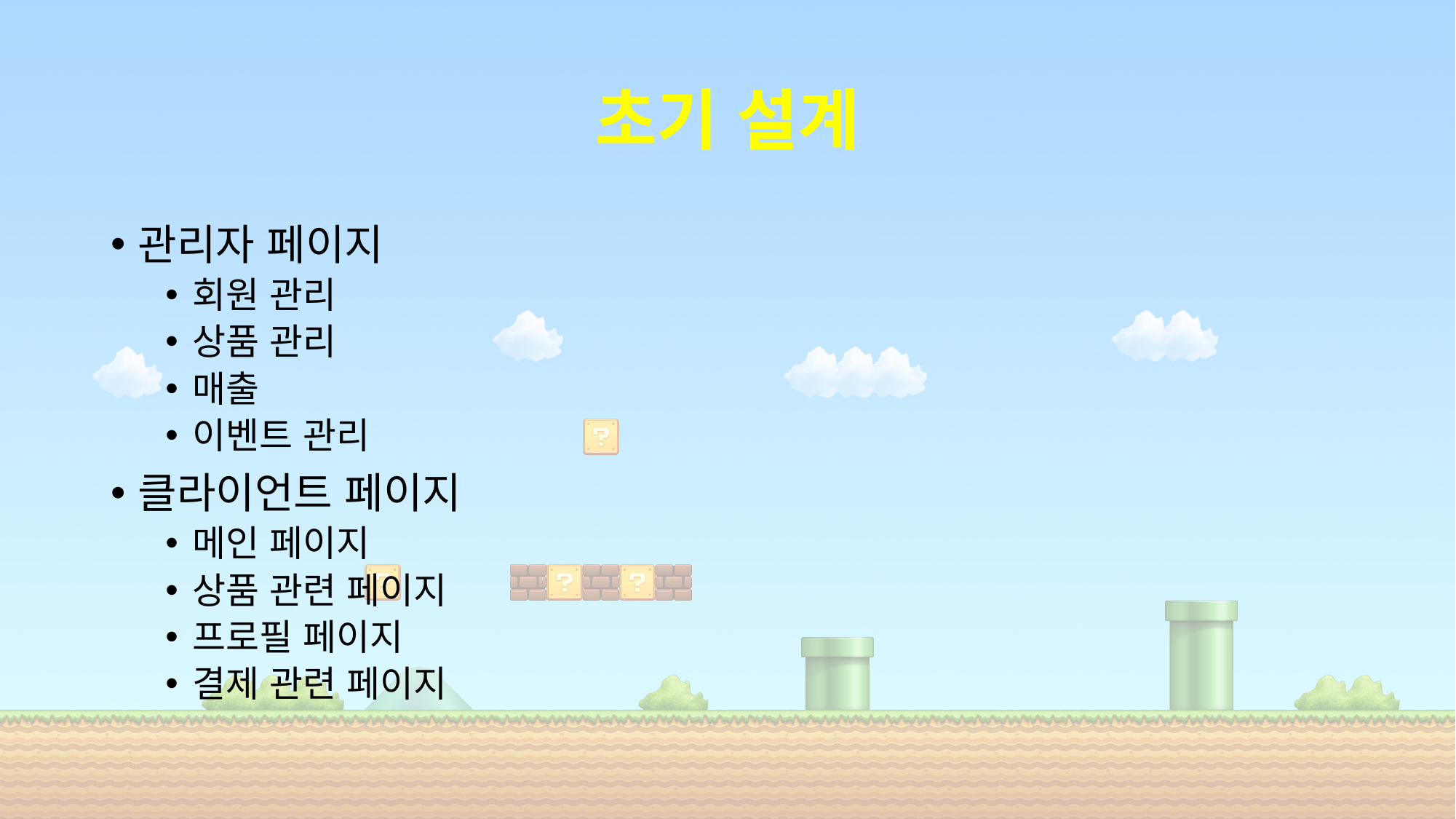

# 초기 설계
관리자 페이지
회원 관리
상품 관리
매출
이벤트 관리
클라이언트 페이지
메인 페이지
상품 관련 페이지
프로필 페이지
결제 관련 페이지